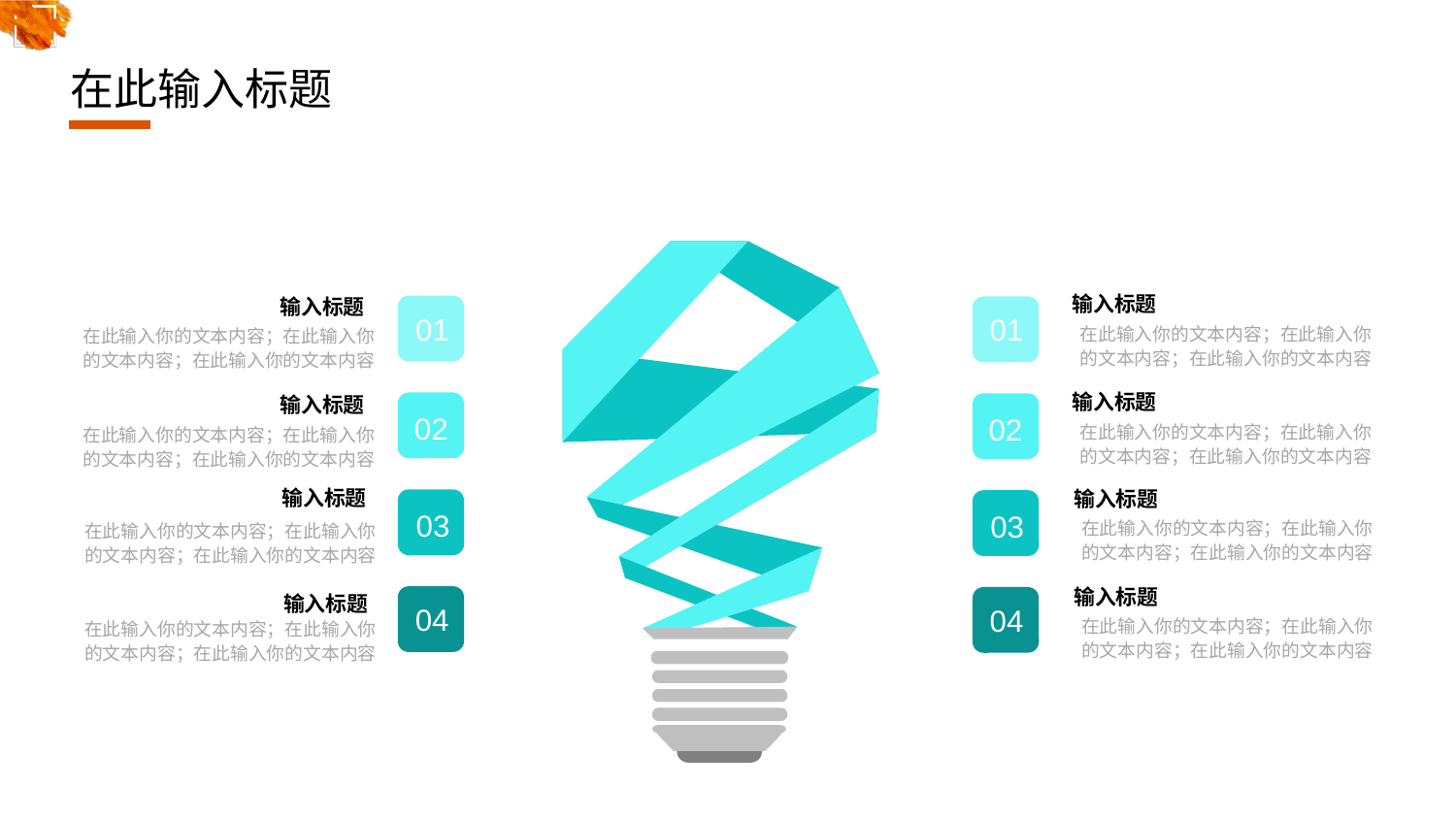

# 在此输入标题

输入标题
在此输入你的文本内容；在此输入你的文本内容；在此输入你的文本内容

01
输入标题
在此输入你的文本内容；在此输入你的文本内容；在此输入你的文本内容

02
输入标题
在此输入你的文本内容；在此输入你的文本内容；在此输入你的文本内容

03
输入标题
在此输入你的文本内容；在此输入你的文本内容；在此输入你的文本内容

04
输入标题
在此输入你的文本内容；在此输入你的文本内容；在此输入你的文本内容

01
输入标题
在此输入你的文本内容；在此输入你的文本内容；在此输入你的文本内容

02
输入标题
在此输入你的文本内容；在此输入你的文本内容；在此输入你的文本内容

03
输入标题
在此输入你的文本内容；在此输入你的文本内容；在此输入你的文本内容

04